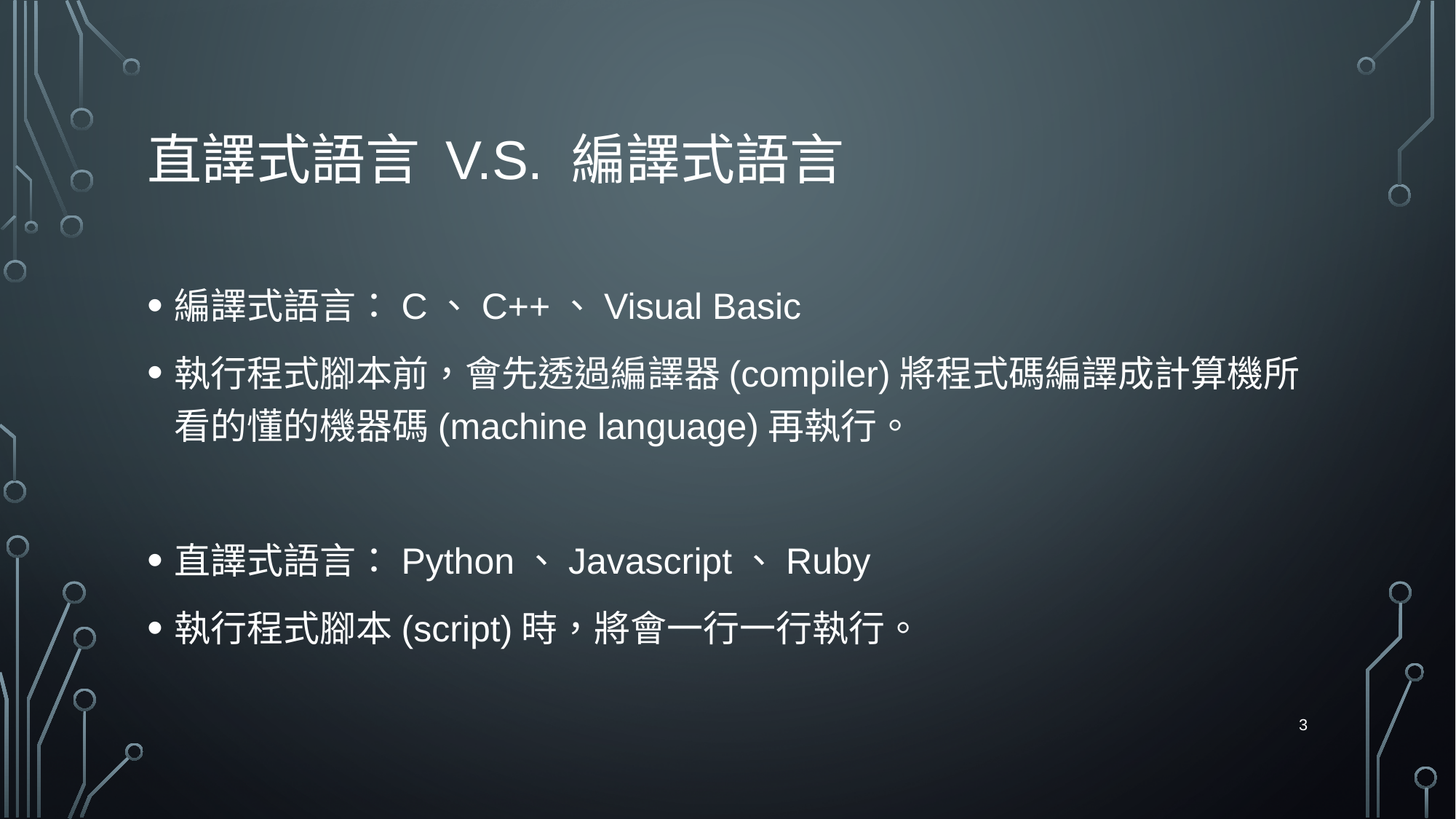

# 直譯式語言 V.S. 編譯式語言
編譯式語言：C、C++、Visual Basic
執行程式腳本前，會先透過編譯器(compiler)將程式碼編譯成計算機所看的懂的機器碼(machine language)再執行。

直譯式語言：Python、Javascript、Ruby
執行程式腳本(script)時，將會一行一行執行。

3